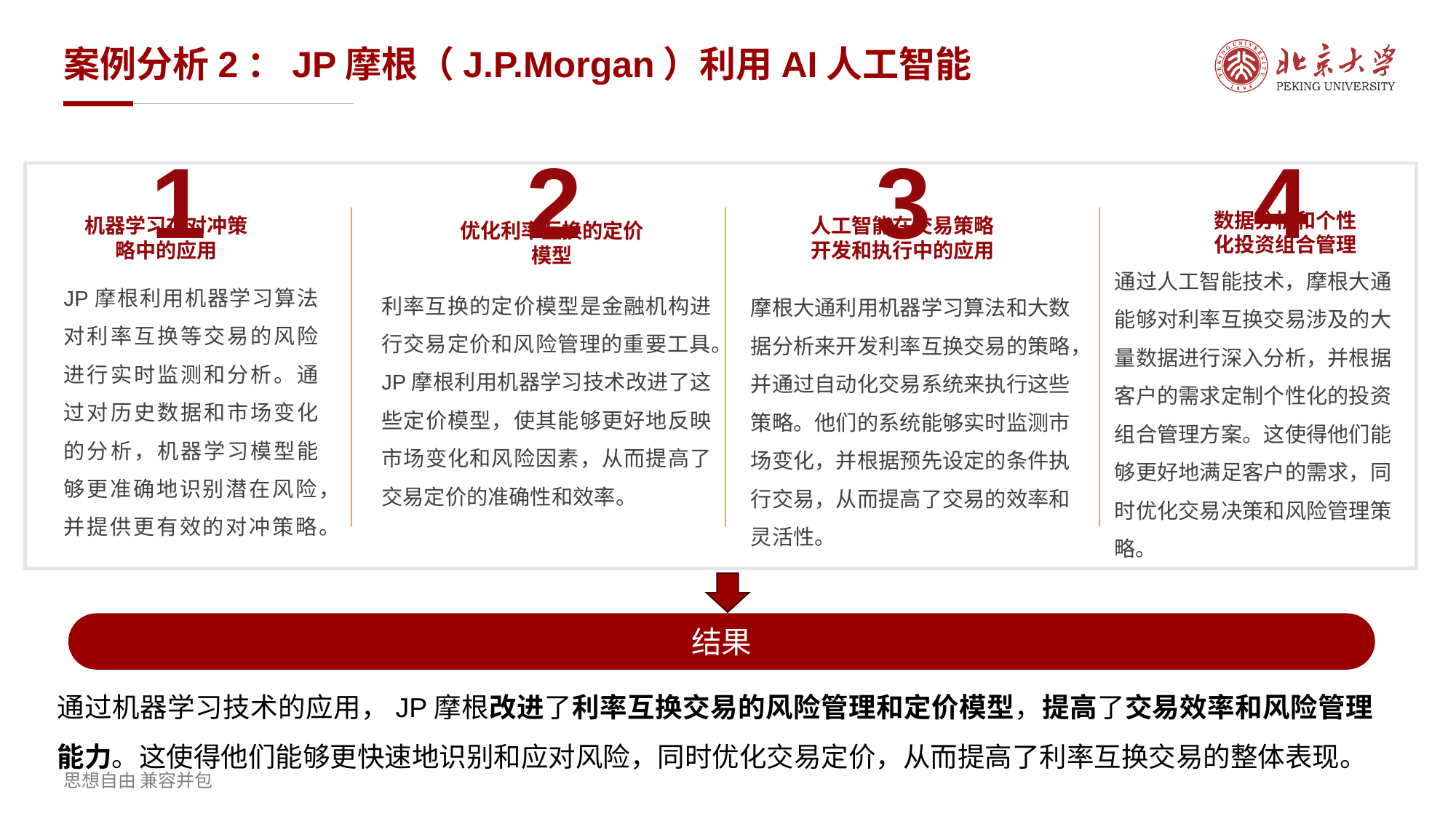

# 案例分析2：JP摩根（J.P.Morgan）利用AI人工智能
1
2
3
4

机器学习在对冲策略中的应用
数据分析和个性化投资组合管理
人工智能在交易策略开发和执行中的应用
优化利率互换的定价模型
通过人工智能技术，摩根大通能够对利率互换交易涉及的大量数据进行深入分析，并根据客户的需求定制个性化的投资组合管理方案。这使得他们能够更好地满足客户的需求，同时优化交易决策和风险管理策略。
JP摩根利用机器学习算法对利率互换等交易的风险进行实时监测和分析。通过对历史数据和市场变化的分析，机器学习模型能够更准确地识别潜在风险，并提供更有效的对冲策略。
利率互换的定价模型是金融机构进行交易定价和风险管理的重要工具。JP摩根利用机器学习技术改进了这些定价模型，使其能够更好地反映市场变化和风险因素，从而提高了交易定价的准确性和效率。
摩根大通利用机器学习算法和大数据分析来开发利率互换交易的策略，并通过自动化交易系统来执行这些策略。他们的系统能够实时监测市场变化，并根据预先设定的条件执行交易，从而提高了交易的效率和灵活性。

结果
通过机器学习技术的应用，JP摩根改进了利率互换交易的风险管理和定价模型，提高了交易效率和风险管理能力。这使得他们能够更快速地识别和应对风险，同时优化交易定价，从而提高了利率互换交易的整体表现。